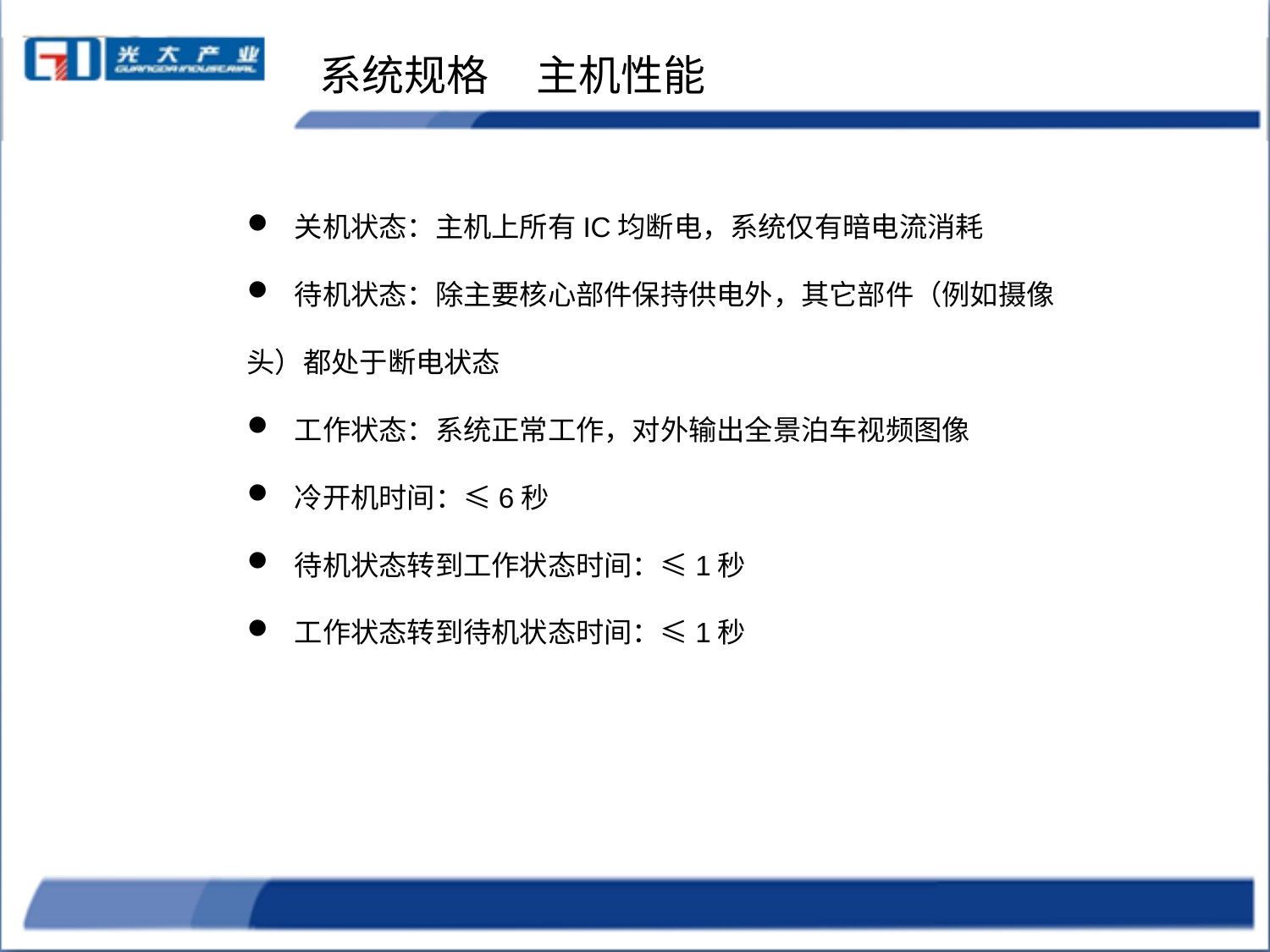

系统规格     主机性能
  关机状态：主机上所有IC均断电，系统仅有暗电流消耗
  待机状态：除主要核心部件保持供电外，其它部件（例如摄像头）都处于断电状态
  工作状态：系统正常工作，对外输出全景泊车视频图像
  冷开机时间：≤6秒
  待机状态转到工作状态时间：≤1秒
  工作状态转到待机状态时间：≤1秒